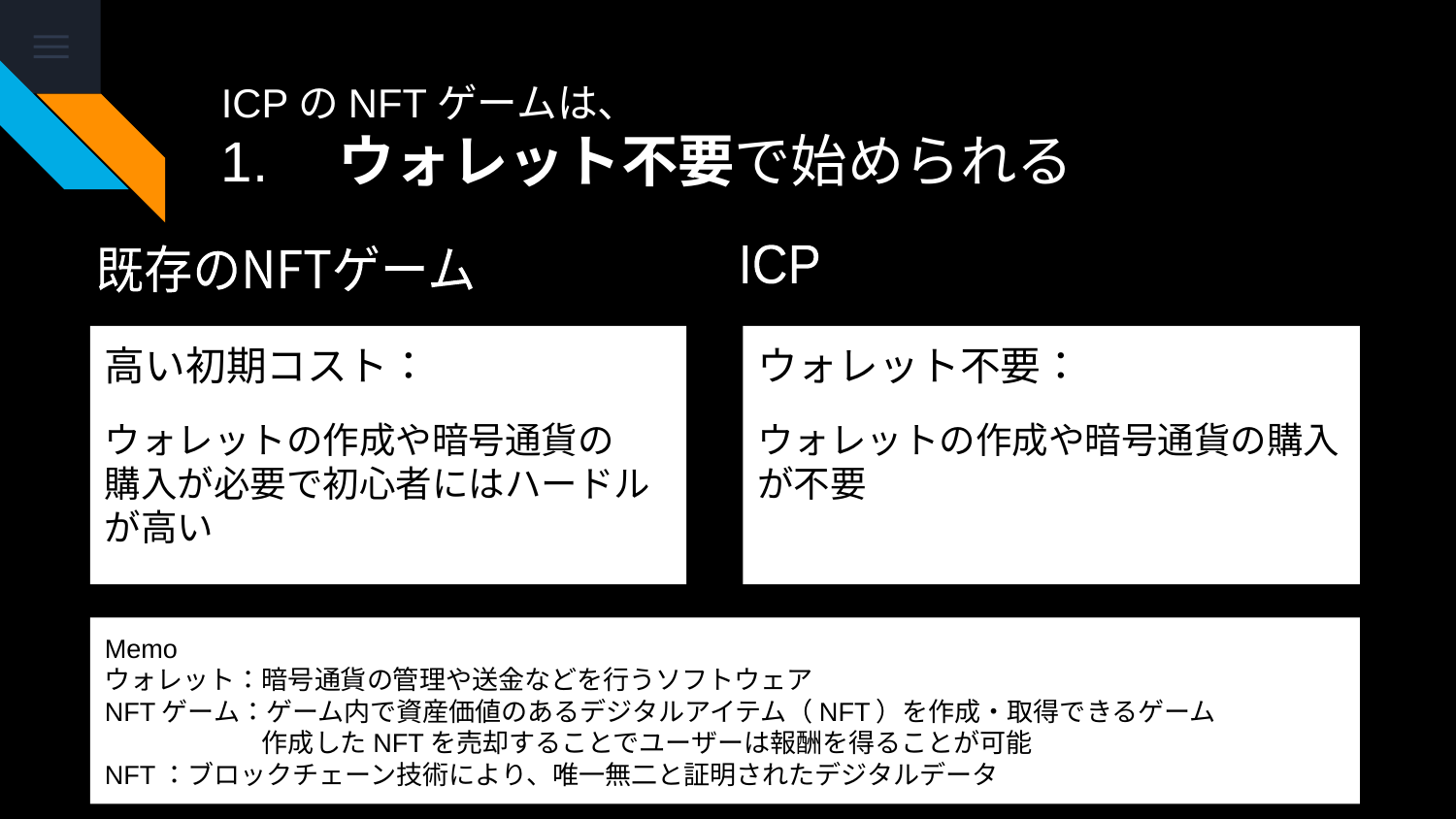

# ICPのNFTゲームは、 1.　ウォレット不要で始められる
既存のNFTゲーム
ICP
高い初期コスト：
ウォレットの作成や暗号通貨の
購入が必要で初心者にはハードルが高い
ウォレット不要：
ウォレットの作成や暗号通貨の購入が不要
Memo
ウォレット：暗号通貨の管理や送金などを行うソフトウェア
NFTゲーム：ゲーム内で資産価値のあるデジタルアイテム（NFT）を作成・取得できるゲーム
　　　　　　作成したNFTを売却することでユーザーは報酬を得ることが可能
NFT：ブロックチェーン技術により、唯一無二と証明されたデジタルデータ